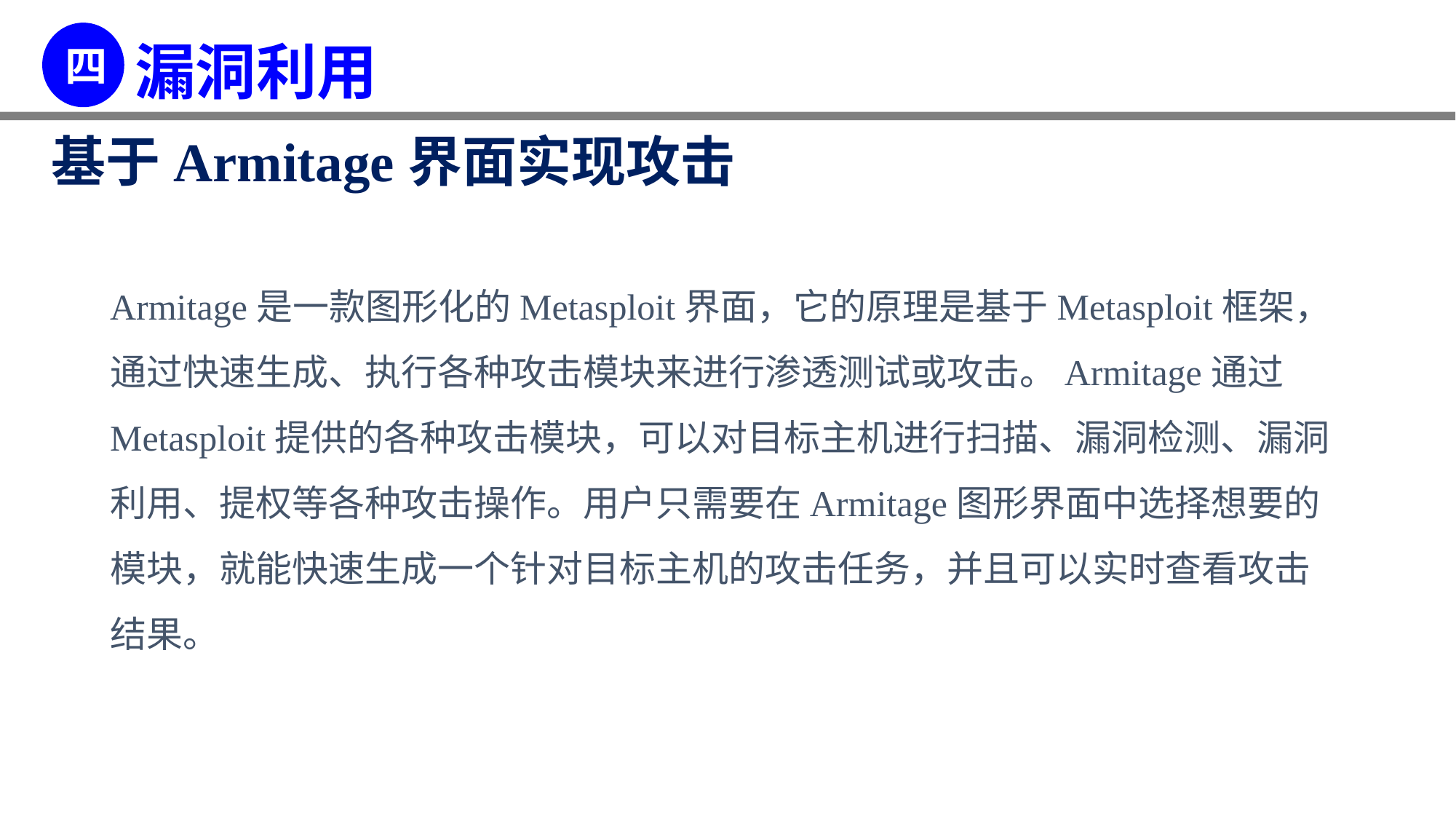

基于Armitage界面实现攻击
Armitage是一款图形化的Metasploit界面，它的原理是基于Metasploit框架，通过快速生成、执行各种攻击模块来进行渗透测试或攻击。Armitage通过Metasploit提供的各种攻击模块，可以对目标主机进行扫描、漏洞检测、漏洞利用、提权等各种攻击操作。用户只需要在Armitage图形界面中选择想要的模块，就能快速生成一个针对目标主机的攻击任务，并且可以实时查看攻击结果。